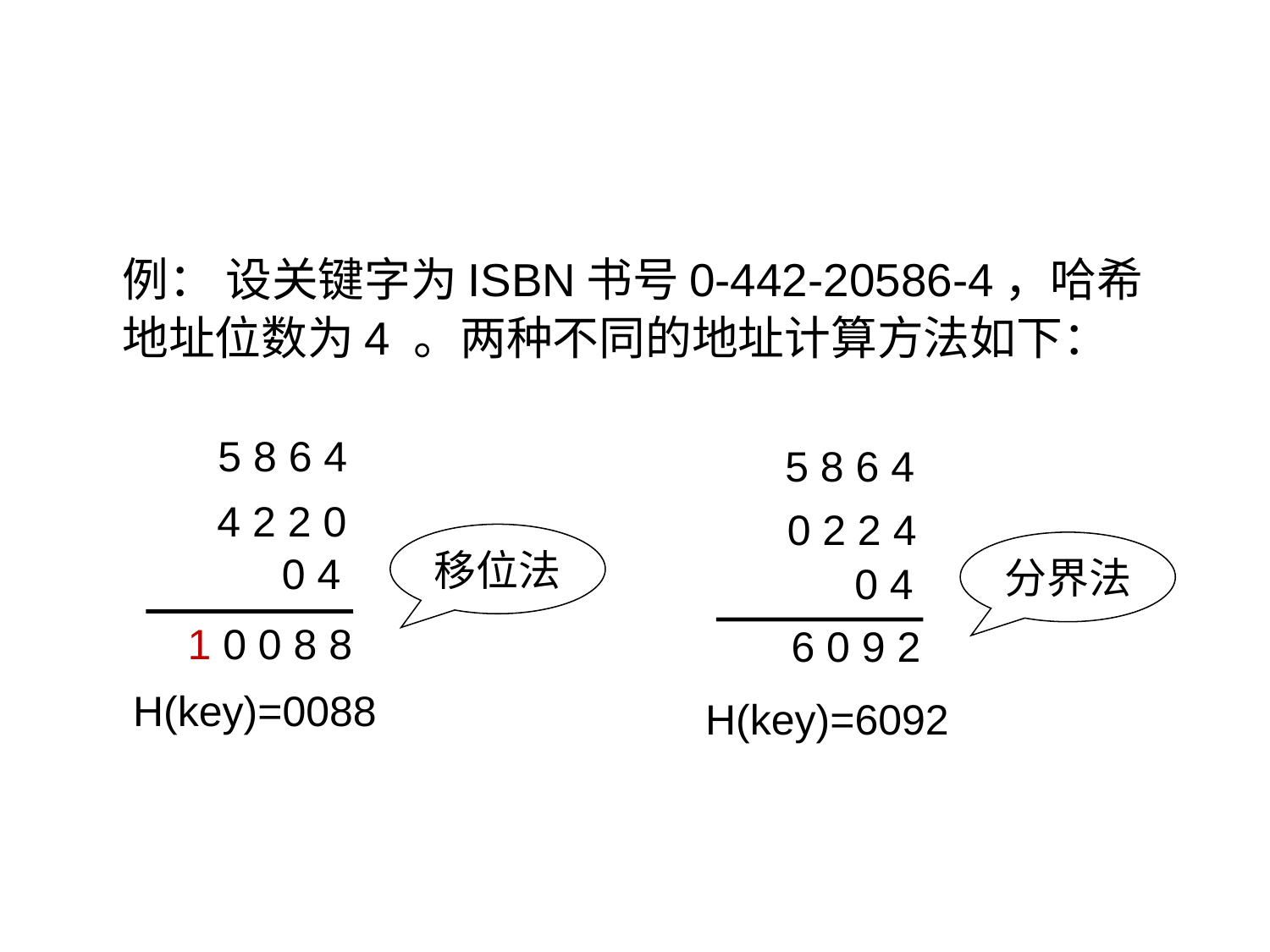

例： 设关键字为ISBN书号0-442-20586-4，哈希地址位数为4 。两种不同的地址计算方法如下：
5 8 6 4
4 2 2 0
移位法
0 4

1 0 0 8 8
H(key)=0088
5 8 6 4
0 2 2 4
分界法
0 4
   6 0 9 2

H(key)=6092